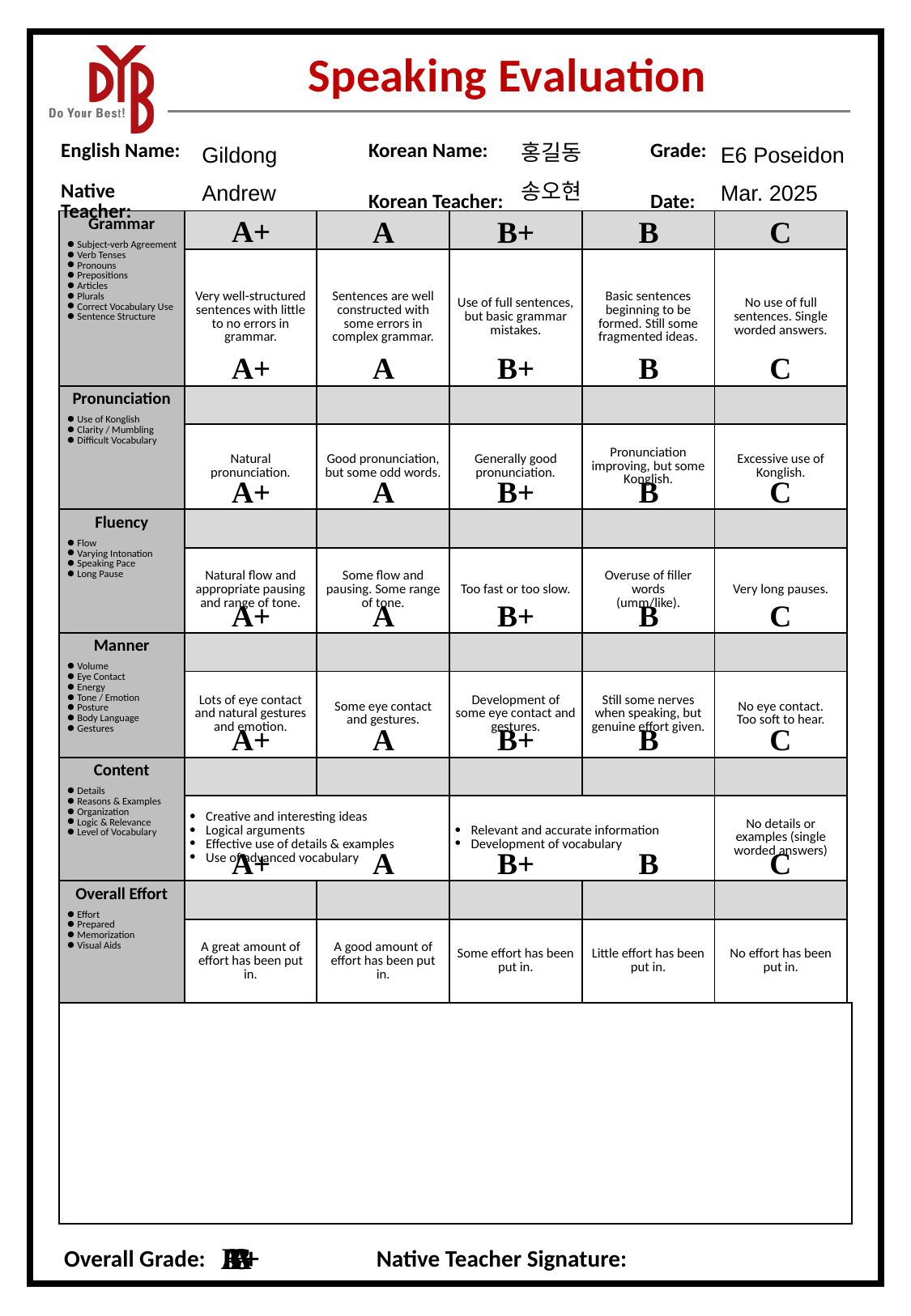

홍길동
Gildong
E6 Poseidon
송오현
Andrew
Mar. 2025
A+
A
B+
B
C
B+
A
B
C
A+
A
B+
B
C
A+
A
B+
B
C
A+
A
B+
B
C
A+
A
B+
B
C
A+

C
B
B+
A
A+